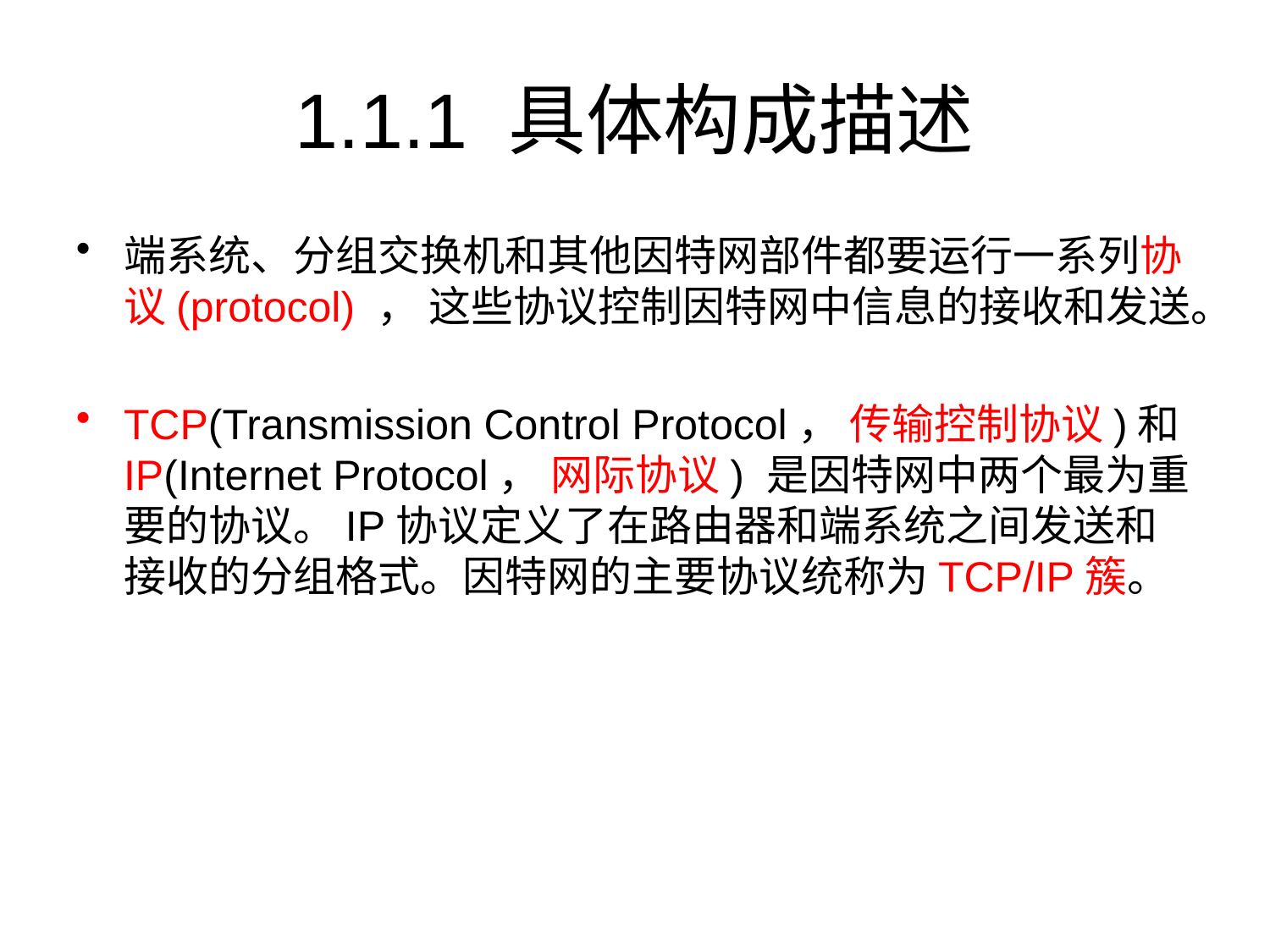

# 1.1.1 具体构成描述
端系统、分组交换机和其他因特网部件都要运行一系列协议(protocol) ， 这些协议控制因特网中信息的接收和发送。

TCP(Transmission Control Protocol， 传输控制协议)和IP(Internet Protocol， 网际协议) 是因特网中两个最为重要的协议。IP协议定义了在路由器和端系统之间发送和接收的分组格式。因特网的主要协议统称为TCP/IP簇。